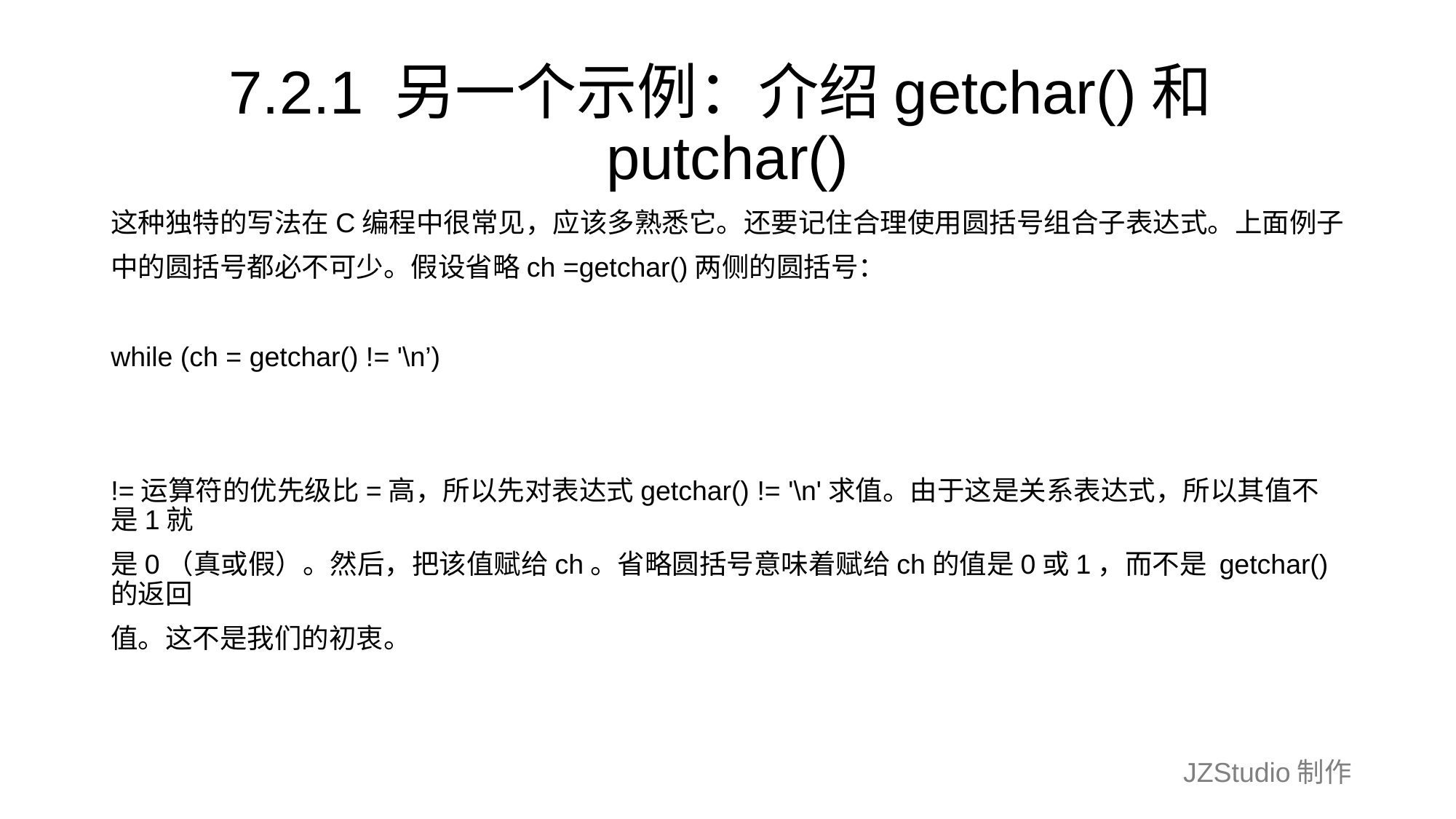

# 7.2.1 另一个示例：介绍getchar()和putchar()
这种独特的写法在C编程中很常见，应该多熟悉它。还要记住合理使用圆括号组合子表达式。上面例子
中的圆括号都必不可少。假设省略ch =getchar()两侧的圆括号：

while (ch = getchar() != '\n’)

!=运算符的优先级比=高，所以先对表达式getchar() != '\n'求值。由于这是关系表达式，所以其值不是1就
是0（真或假）。然后，把该值赋给ch。省略圆括号意味着赋给ch的值是0或1，而不是 getchar()的返回
值。这不是我们的初衷。